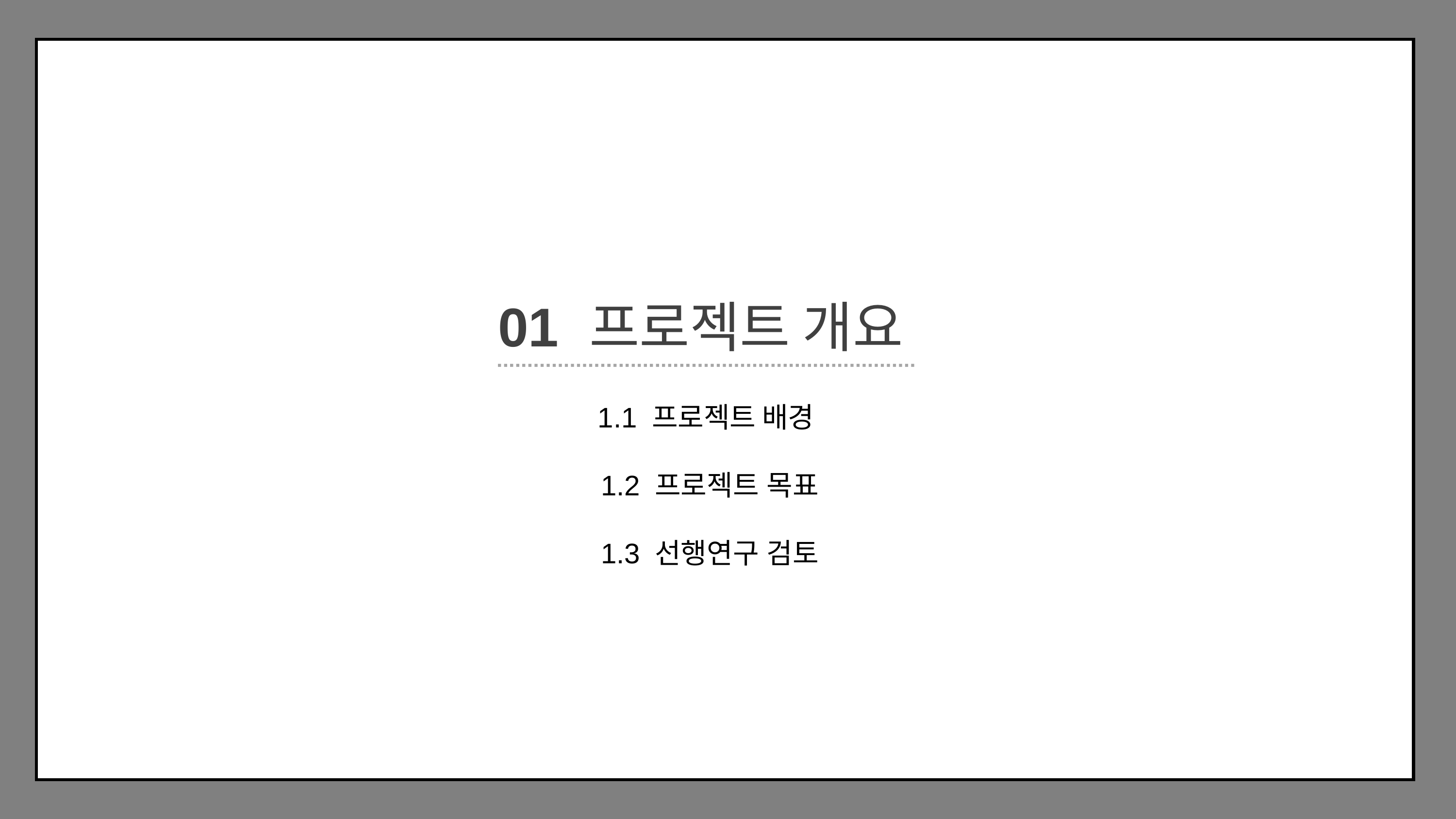

01
프로젝트 개요
1.1 프로젝트 배경
1.2 프로젝트 목표
1.3 선행연구 검토